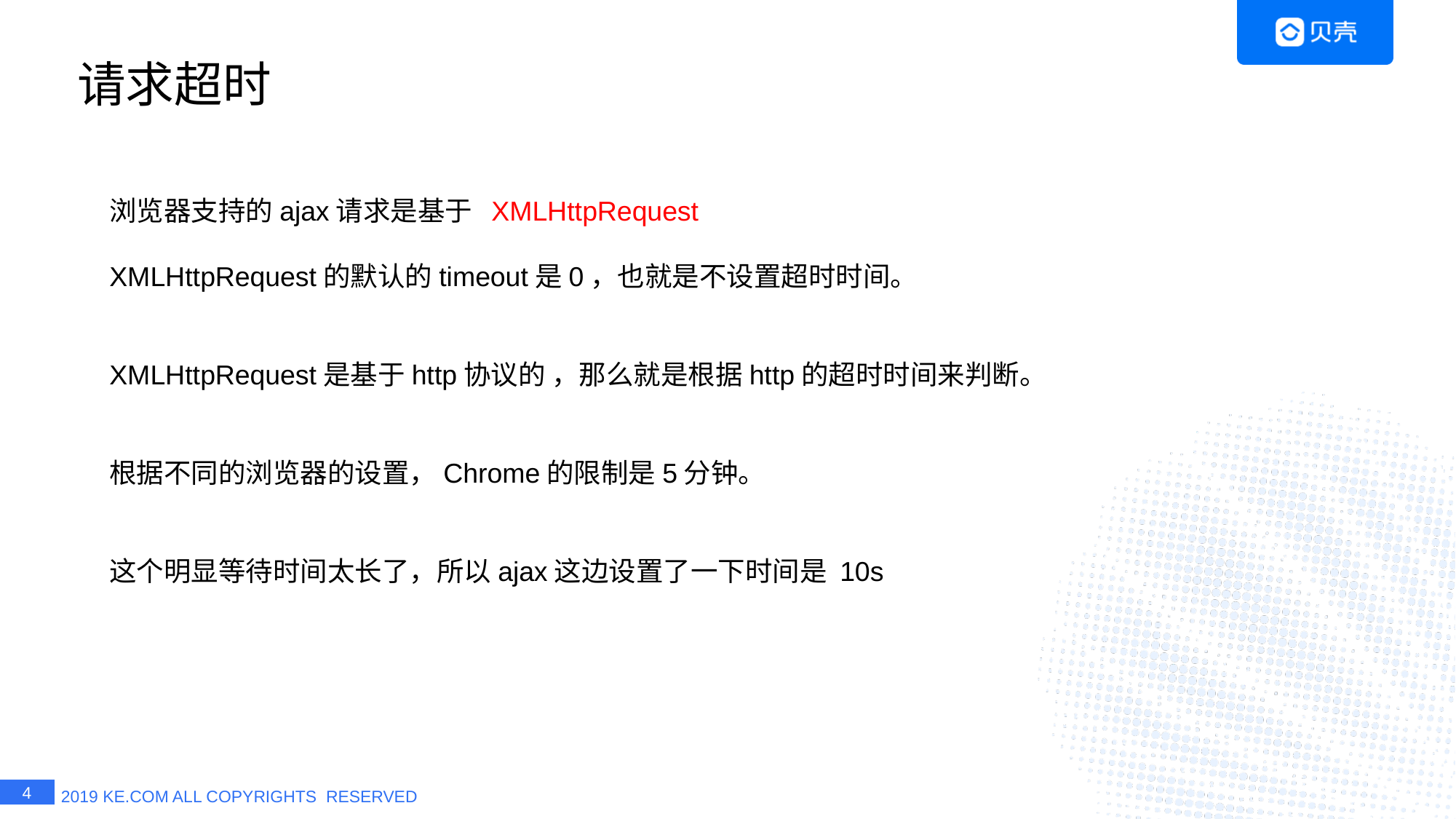

# 请求超时
浏览器支持的ajax请求是基于  XMLHttpRequest

XMLHttpRequest的默认的timeout是0，也就是不设置超时时间。

XMLHttpRequest是基于http协议的 ，那么就是根据http的超时时间来判断。

根据不同的浏览器的设置，Chrome的限制是5分钟。

这个明显等待时间太长了，所以ajax这边设置了一下时间是 10s